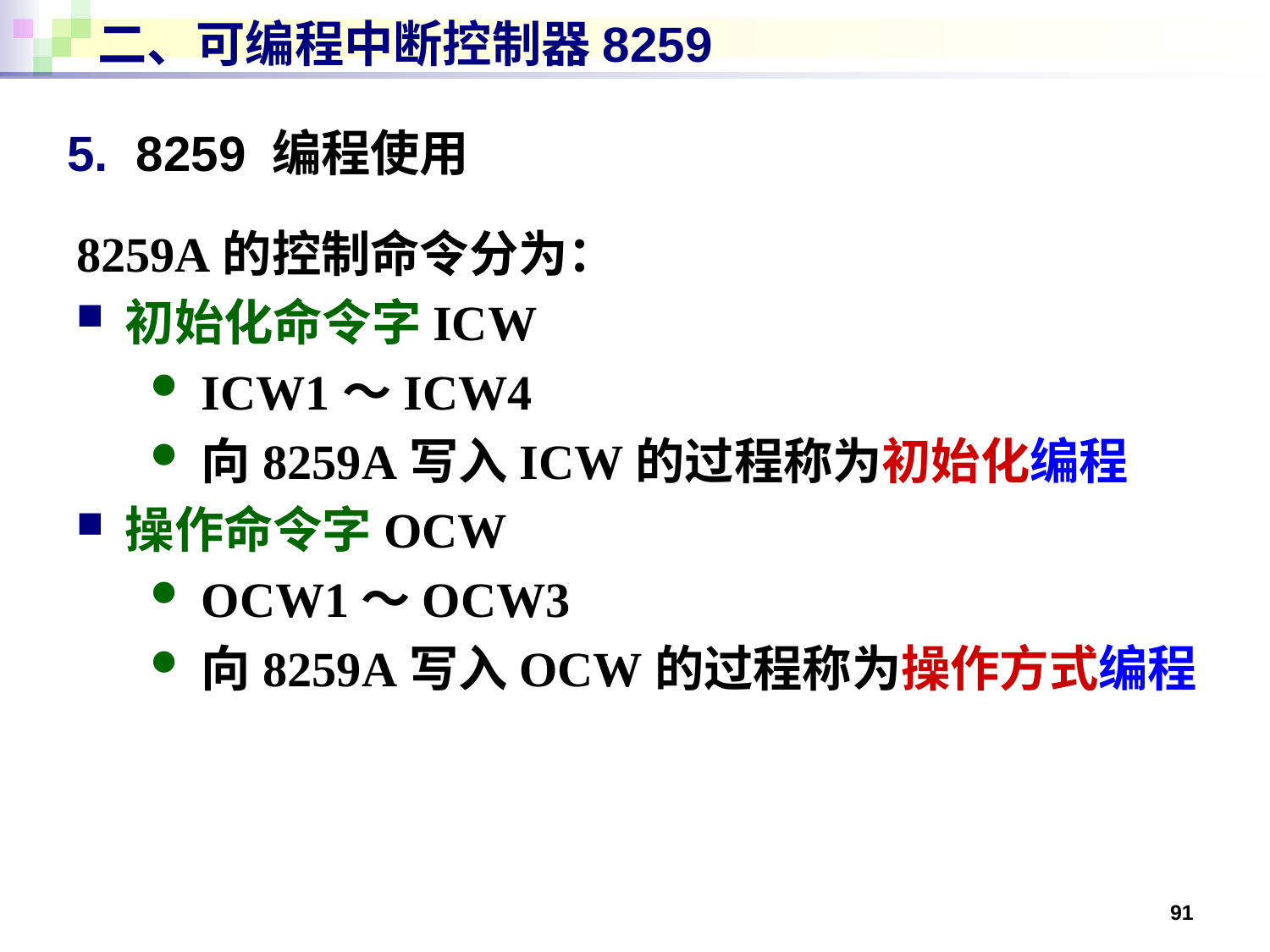

# 二、可编程中断控制器8259
5.  8259 编程使用
8259A的控制命令分为：
初始化命令字ICW
ICW1～ICW4
向8259A写入ICW的过程称为初始化编程
操作命令字OCW
OCW1～OCW3
向8259A写入OCW的过程称为操作方式编程
91